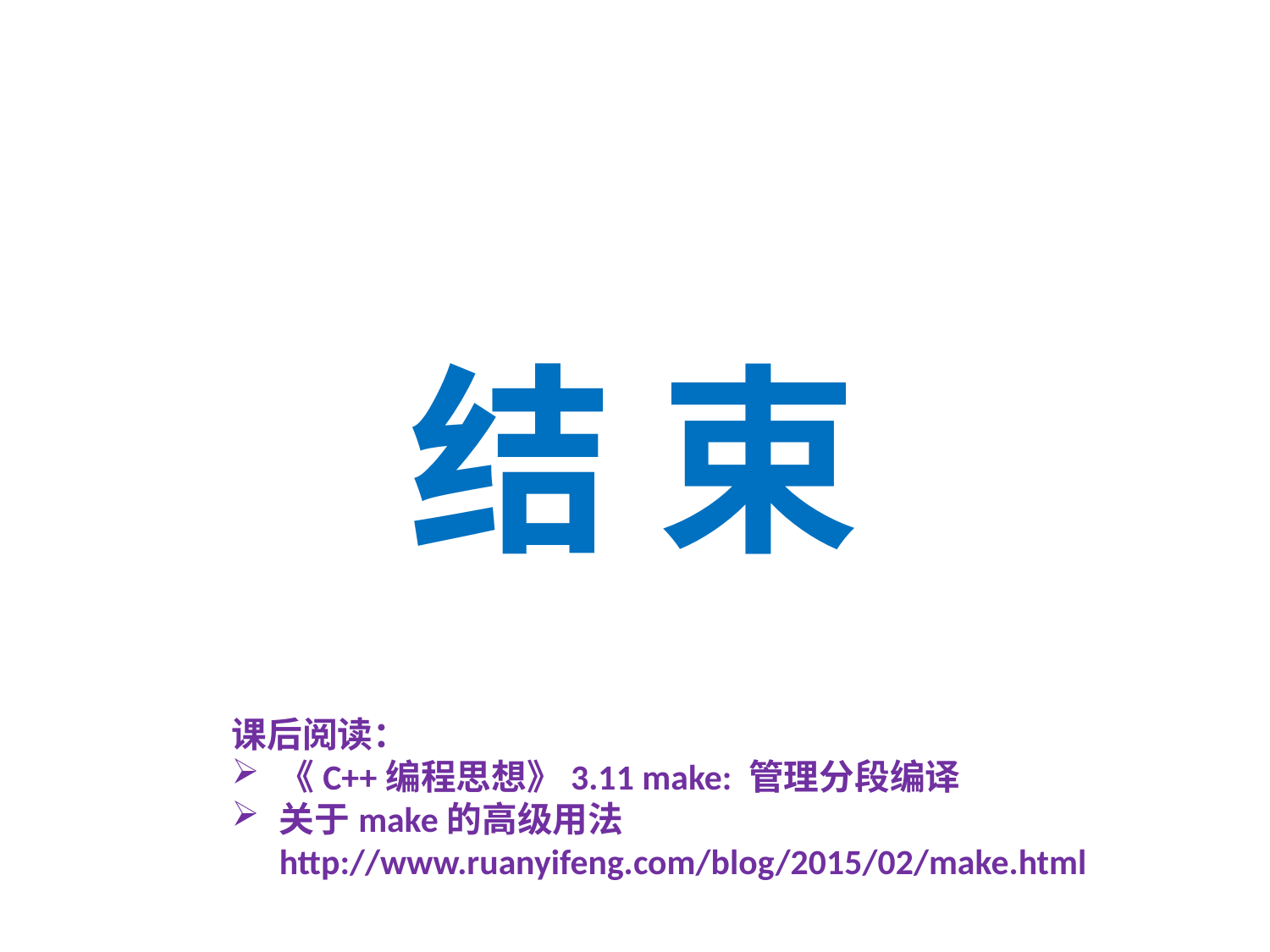

# 结 束
课后阅读：
《C++编程思想》3.11 make: 管理分段编译
关于make的高级用法 http://www.ruanyifeng.com/blog/2015/02/make.html
65